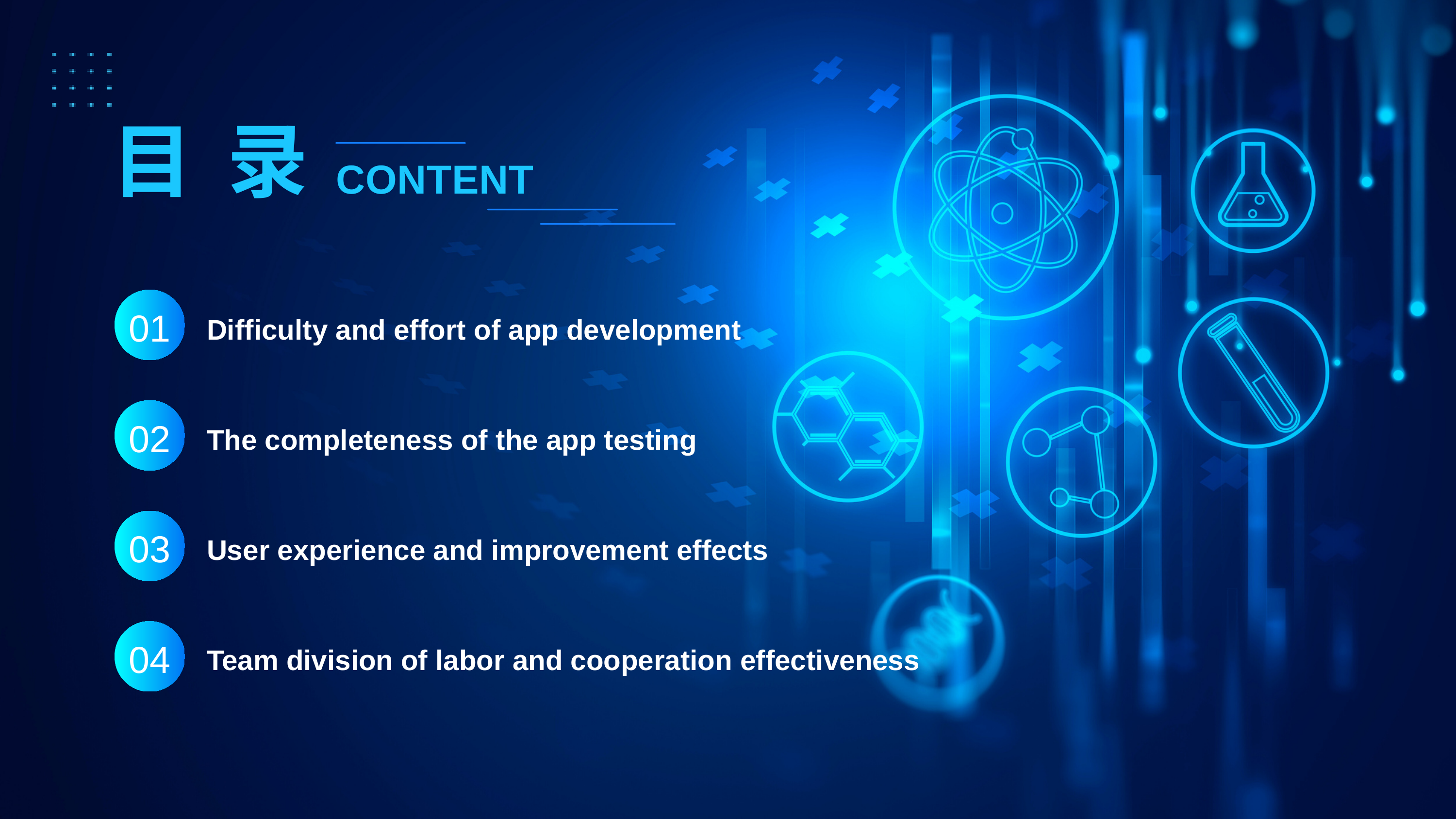

目录

CONTENT

01
Difficulty and effort of app development

02
The completeness of the app testing

03
User experience and improvement effects

04
Team division of labor and cooperation effectiveness